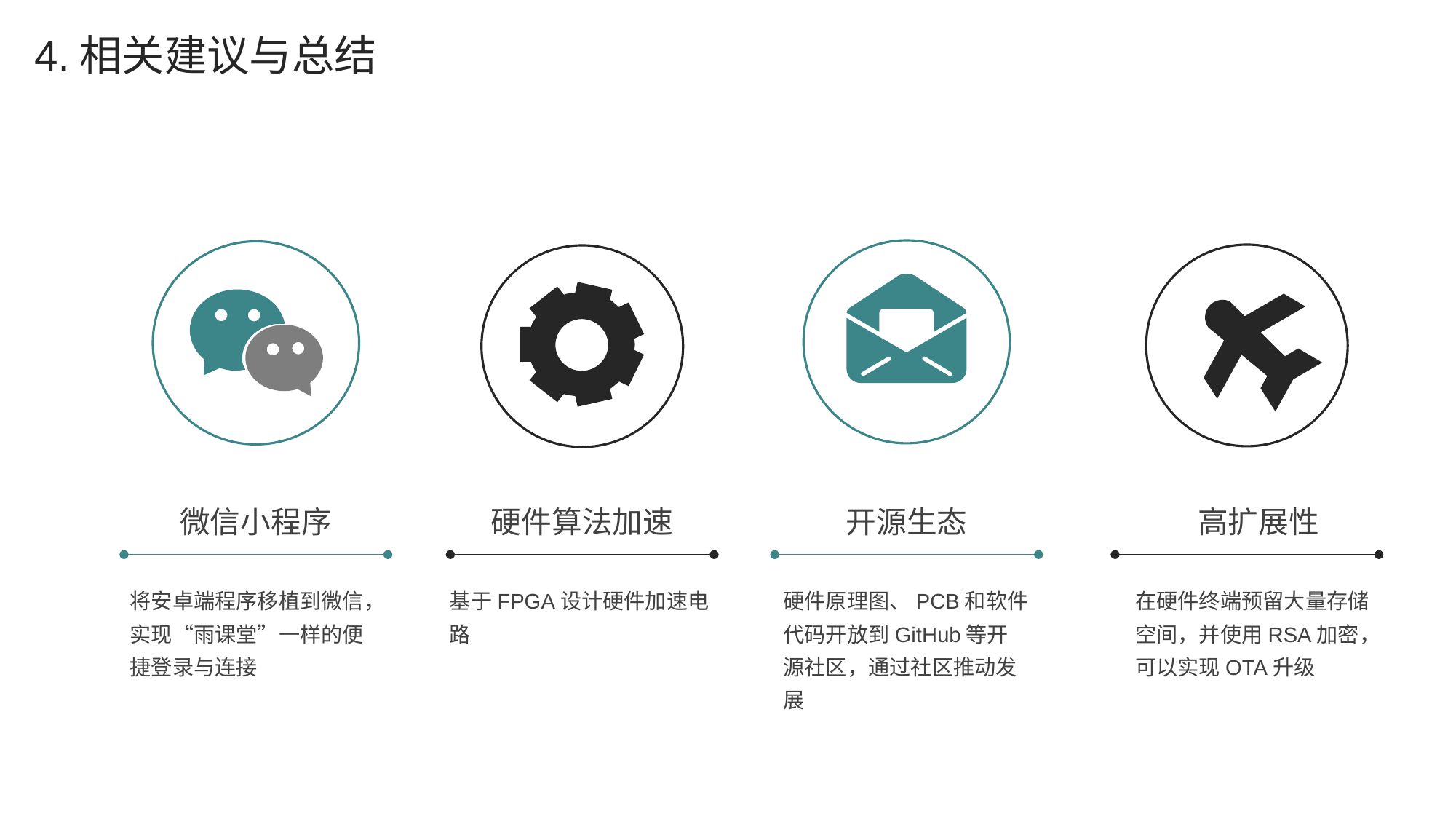

4.相关建议与总结

微信小程序
硬件算法加速
开源生态
高扩展性
将安卓端程序移植到微信，实现“雨课堂”一样的便捷登录与连接
基于FPGA设计硬件加速电路
硬件原理图、PCB和软件代码开放到GitHub等开源社区，通过社区推动发展
在硬件终端预留大量存储空间，并使用RSA加密，可以实现OTA升级